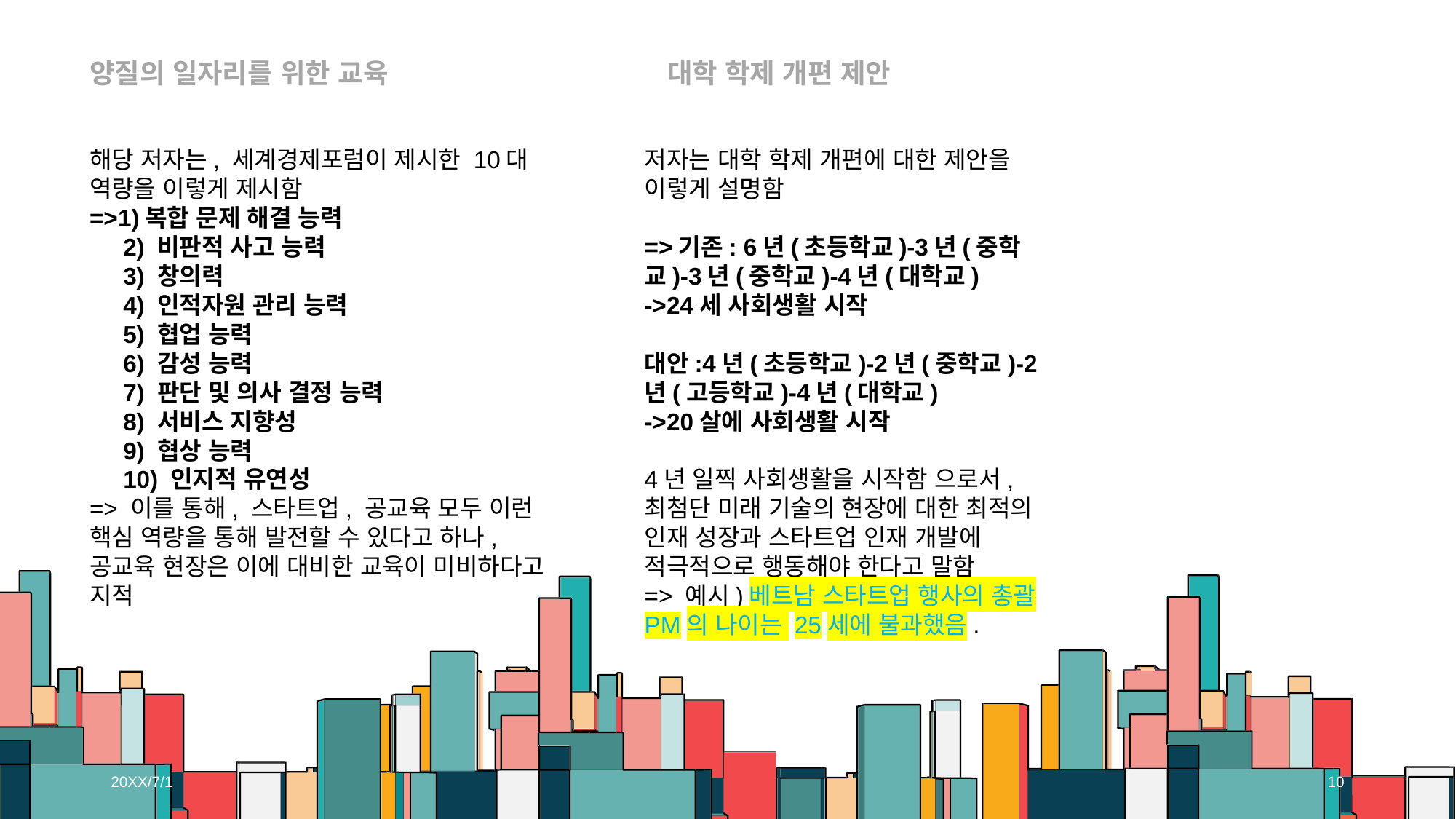

양질의 일자리를 위한 교육
대학 학제 개편 제안
해당 저자는, 세계경제포럼이 제시한 10대 역량을 이렇게 제시함
=>1)복합 문제 해결 능력
     2) 비판적 사고 능력
     3) 창의력
     4) 인적자원 관리 능력
     5) 협업 능력
     6) 감성 능력
     7) 판단 및 의사 결정 능력
     8) 서비스 지향성
     9) 협상 능력
     10) 인지적 유연성
=> 이를 통해, 스타트업, 공교육 모두 이런 핵심 역량을 통해 발전할 수 있다고 하나, 공교육 현장은 이에 대비한 교육이 미비하다고 지적
저자는 대학 학제 개편에 대한 제안을 이렇게 설명함

=>기존: 6년(초등학교)-3년(중학교)-3년(중학교)-4년(대학교)
->24세 사회생활 시작

대안:4년(초등학교)-2년(중학교)-2년(고등학교)-4년(대학교)
->20살에 사회생활 시작

4년 일찍 사회생활을 시작함 으로서, 최첨단 미래 기술의 현장에 대한 최적의 인재 성장과 스타트업 인재 개발에 적극적으로 행동해야 한다고 말함
=> 예시)베트남 스타트업 행사의 총괄 PM의 나이는 25세에 불과했음.
20XX/7/1
10